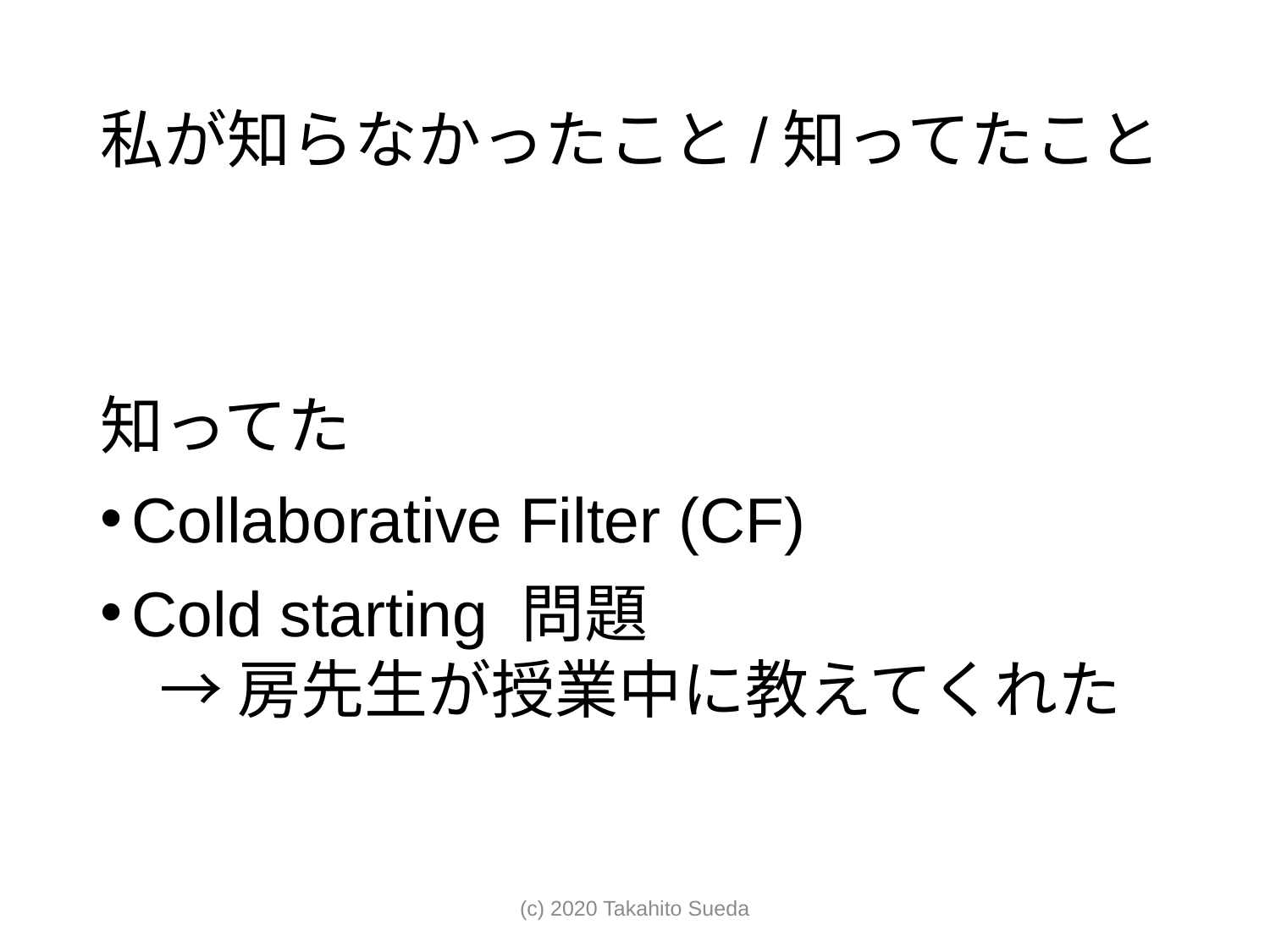

# 私が知らなかったこと/知ってたこと
知ってた
Collaborative Filter (CF)
Cold starting 問題
  → 房先生が授業中に教えてくれた
(c) 2020 Takahito Sueda